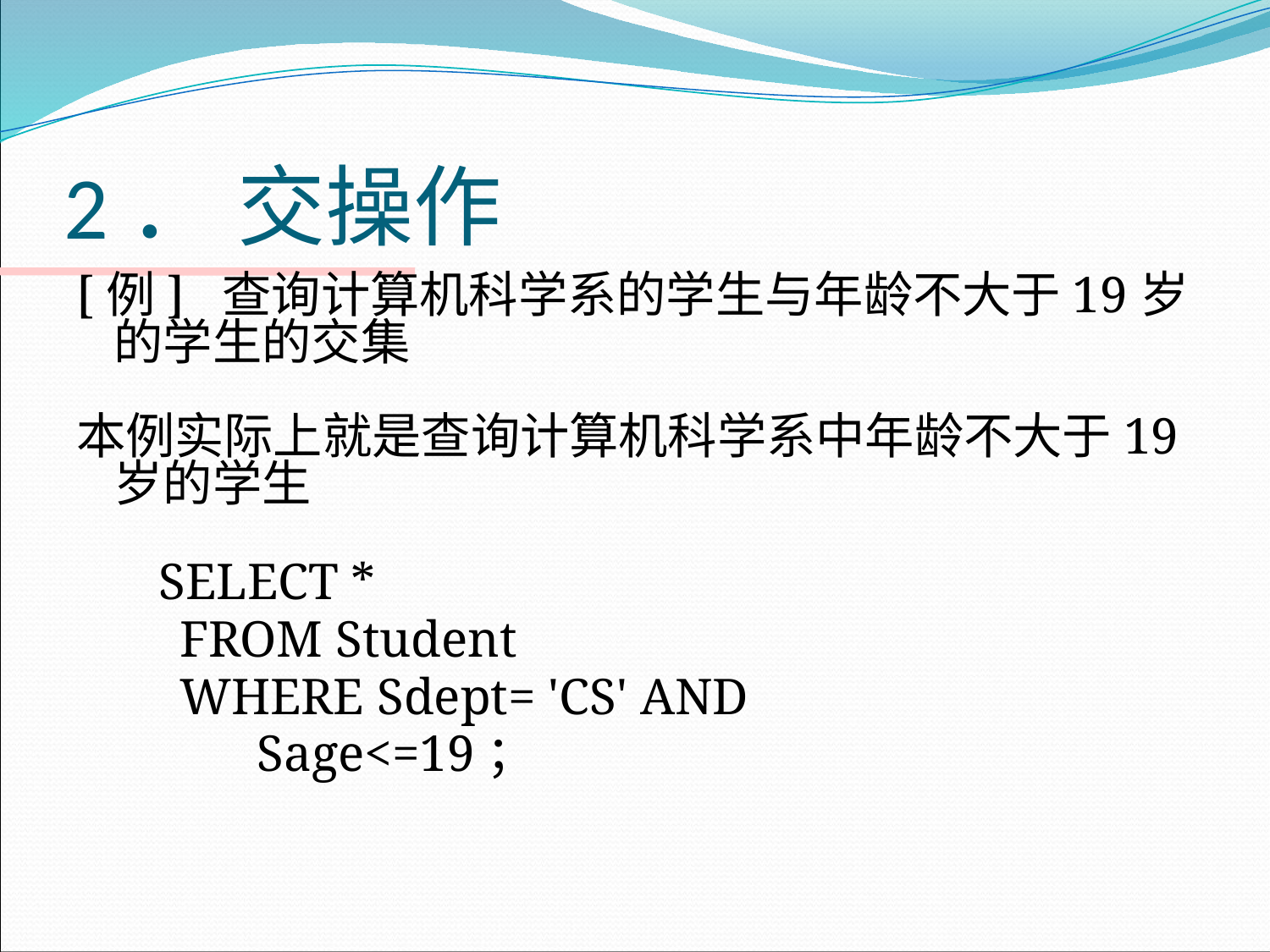

# 2． 交操作
[例]  查询计算机科学系的学生与年龄不大于19岁的学生的交集

本例实际上就是查询计算机科学系中年龄不大于19岁的学生

       SELECT *
        FROM Student
        WHERE Sdept= 'CS' AND
              Sage<=19；

341